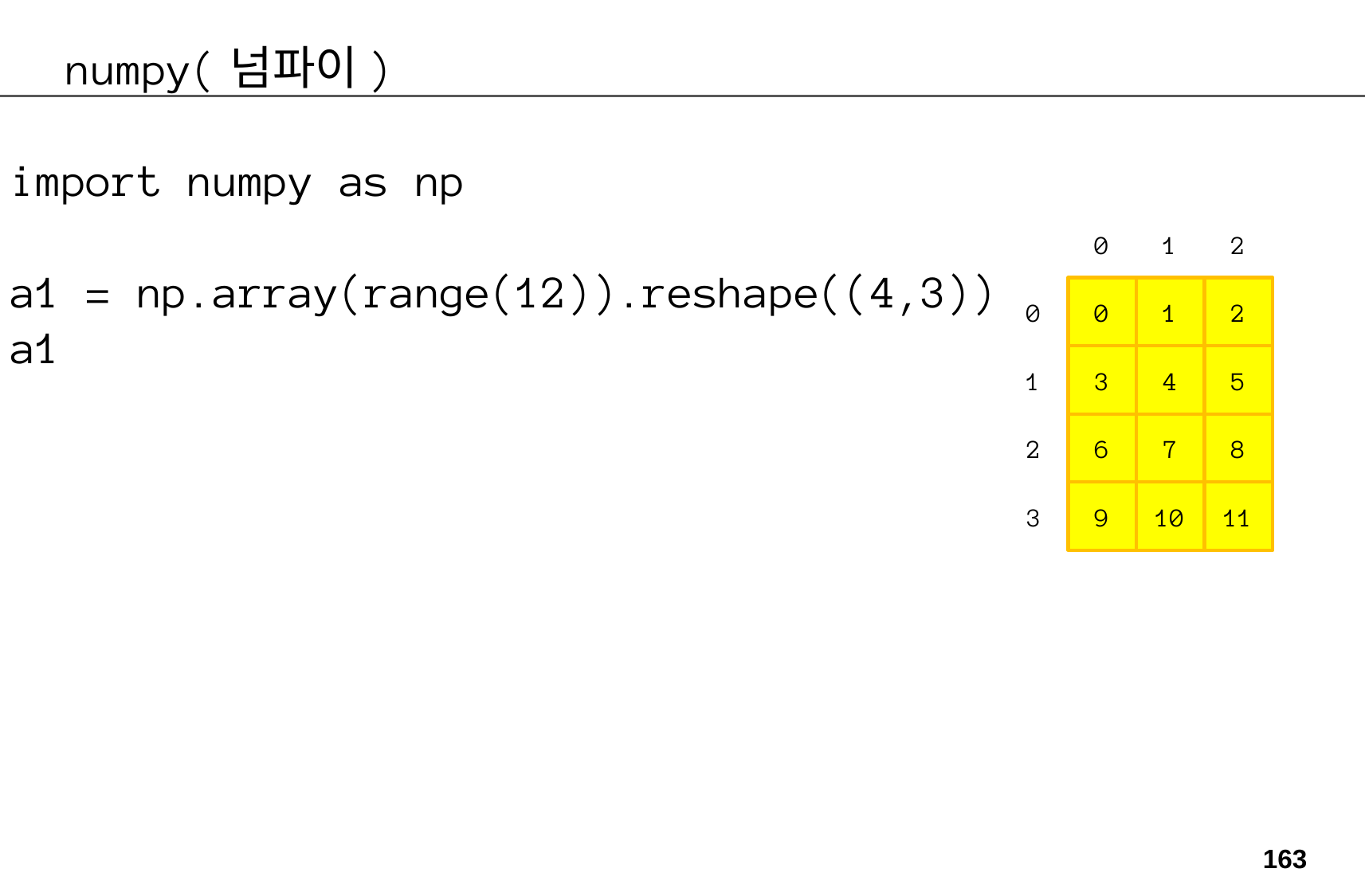

numpy(넘파이)
import numpy as np

a1 = np.array(range(12)).reshape((4,3))
a1
0
1
2
0
0
1
2
1
3
4
5
2
6
7
8
3
9
10
11